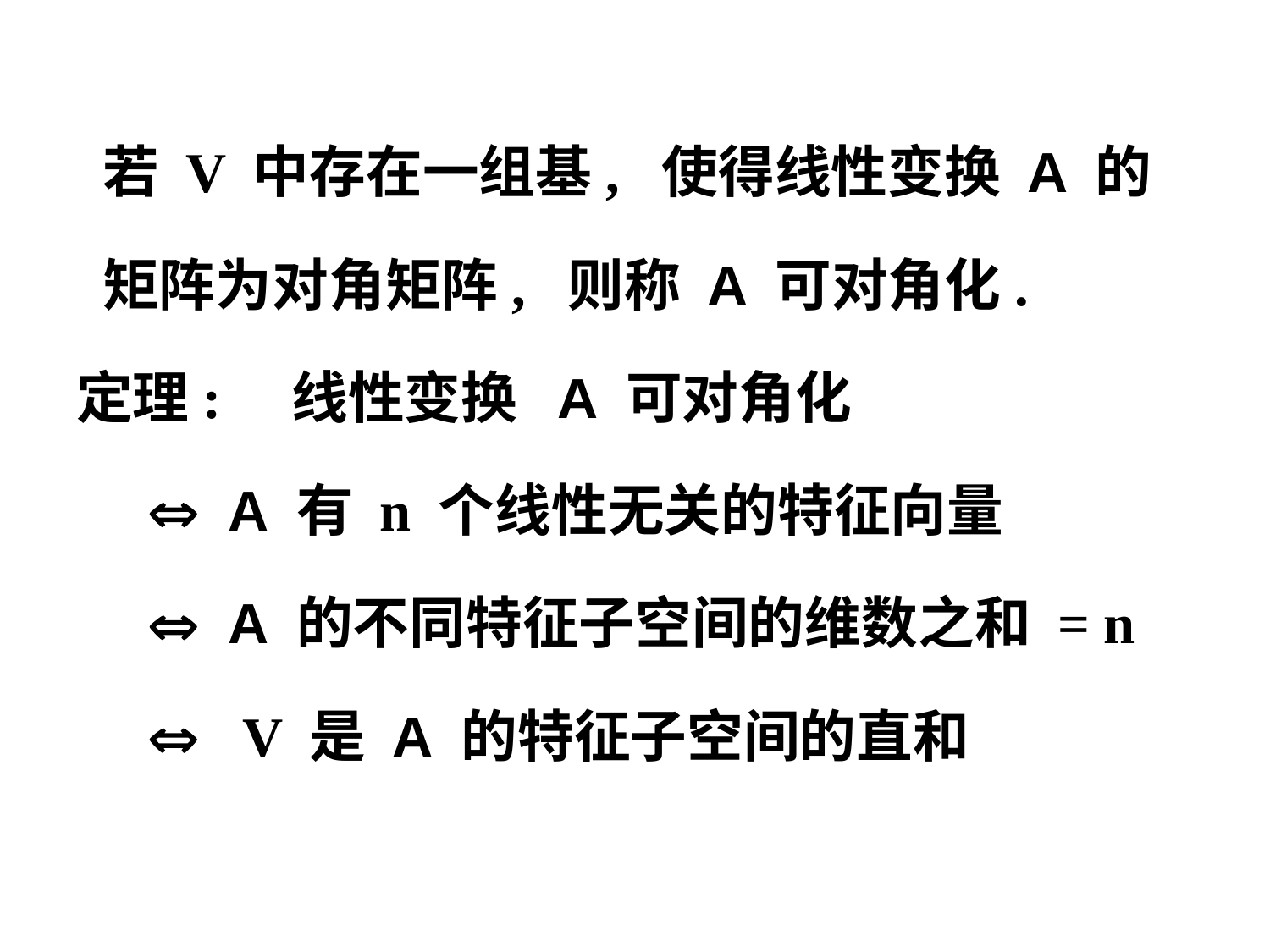

若 V 中存在一组基,  使得线性变换 A 的
 矩阵为对角矩阵,  则称 A 可对角化.
定理:    线性变换  A 可对角化
     ⇔  A 有 n 个线性无关的特征向量
     ⇔  A 的不同特征子空间的维数之和 = n
     ⇔   V 是 A 的特征子空间的直和